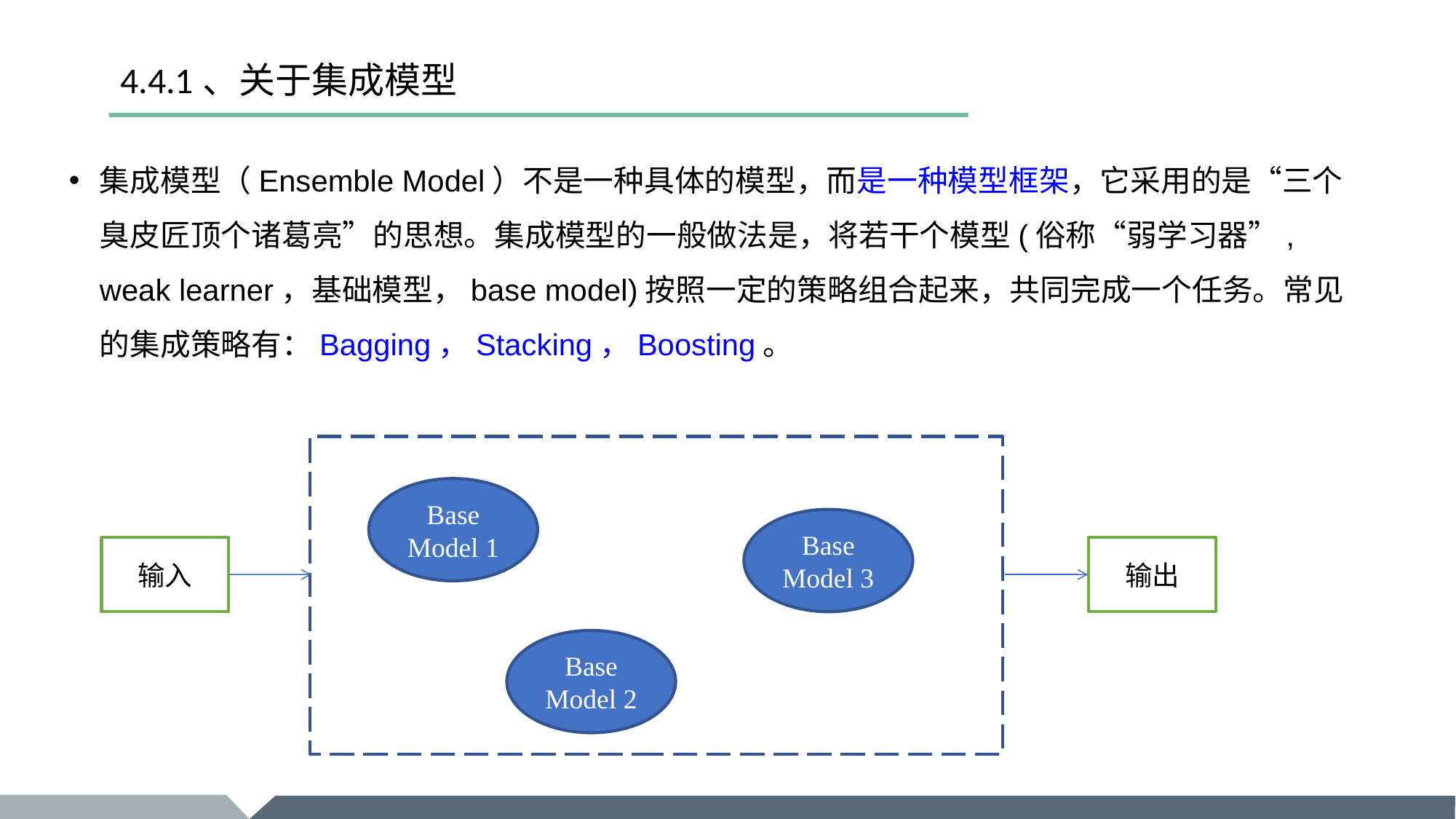

# 4.4.1、关于集成模型
集成模型（Ensemble Model）不是一种具体的模型，而是一种模型框架，它采用的是“三个臭皮匠顶个诸葛亮”的思想。集成模型的一般做法是，将若干个模型(俗称“弱学习器”, weak learner，基础模型，base model)按照一定的策略组合起来，共同完成一个任务。常见的集成策略有：Bagging，Stacking，Boosting。

Base Model 1
Base Model 3
输入
输出
Base Model 2